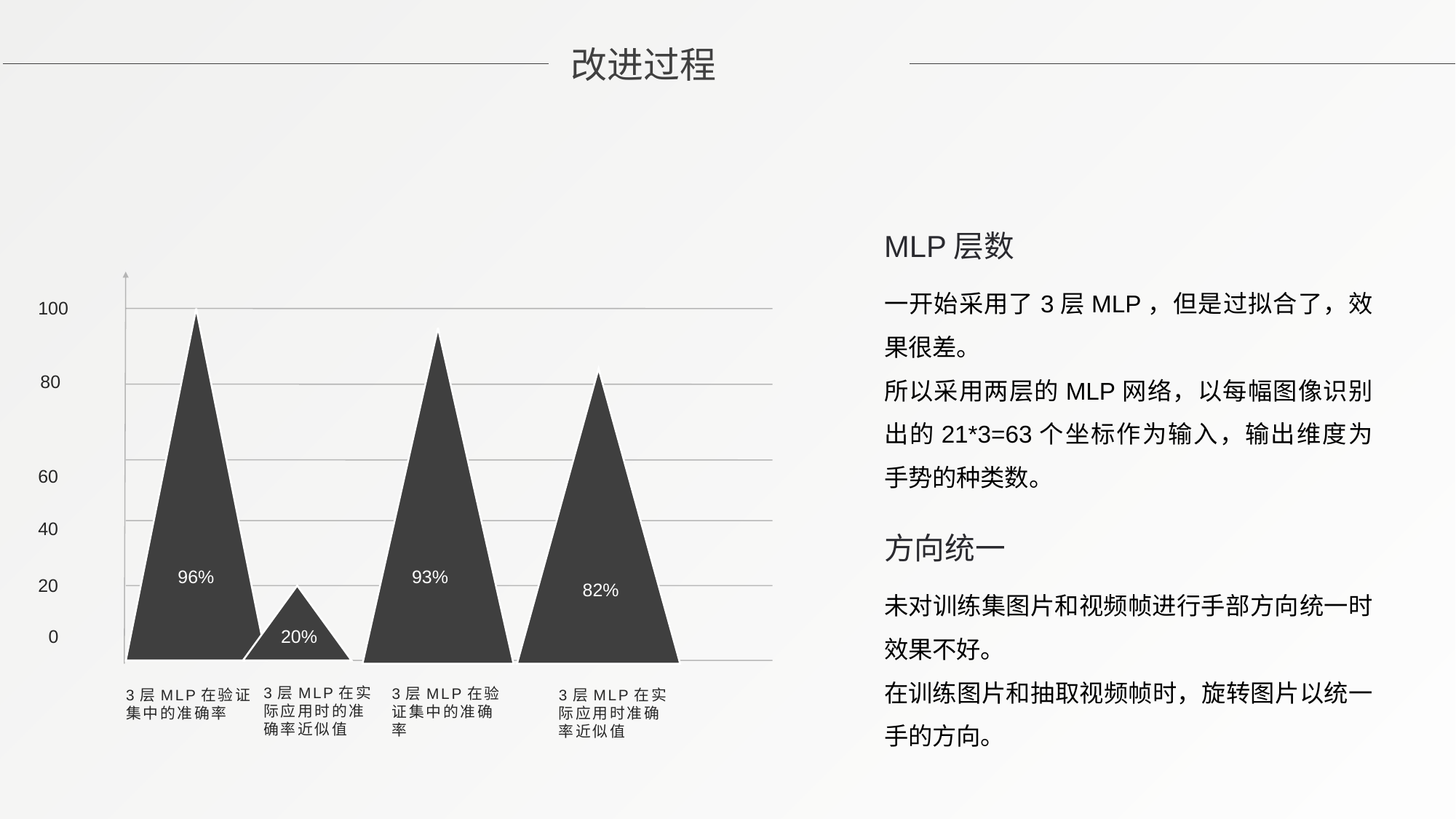

改进过程
MLP层数
一开始采用了3层MLP，但是过拟合了，效果很差。
所以采用两层的MLP网络，以每幅图像识别出的21*3=63个坐标作为输入，输出维度为手势的种类数。

100
80
60
40
20
0

方向统一
未对训练集图片和视频帧进行手部方向统一时效果不好。
在训练图片和抽取视频帧时，旋转图片以统一手的方向。
96%
93%
82%
20%

3层MLP在实际应用时的准确率近似值
3层MLP在验证集中的准确率
3层MLP在验证集中的准确率
3层MLP在实际应用时准确率近似值